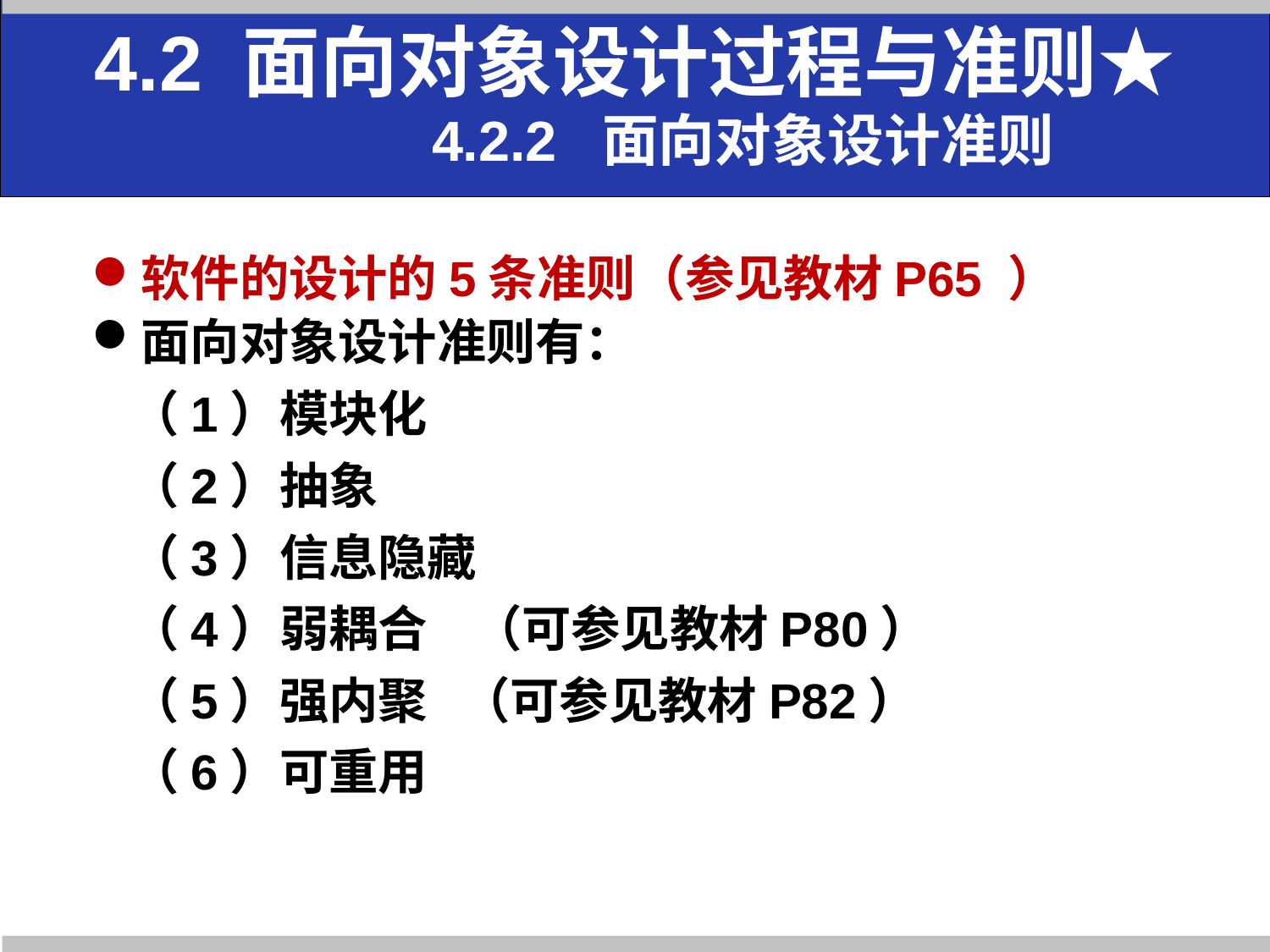

4.2 面向对象设计过程与准则★
          4.2.2  面向对象设计准则
软件的设计的5条准则（参见教材P65 ）
面向对象设计准则有：
（1）模块化
（2）抽象
（3）信息隐藏
（4）弱耦合	（可参见教材P80）
（5）强内聚   （可参见教材P82）
（6）可重用
523